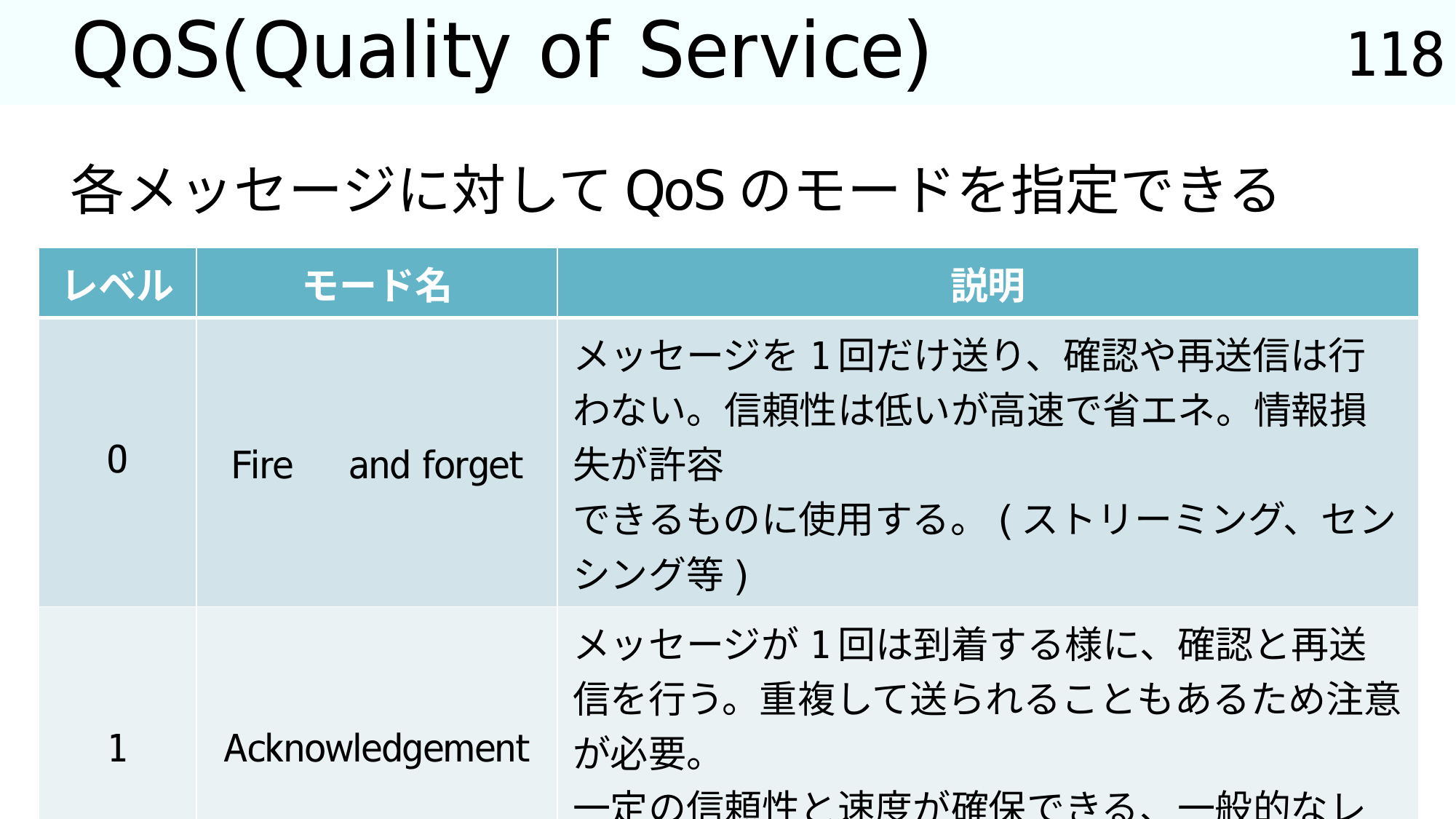

118
# QoS(Quality of Service)
各メッセージに対してQoSのモードを指定できる

| レベル | モード名 | 説明 |
| --- | --- | --- |
| 0 | Fire　and forget | メッセージを1回だけ送り、確認や再送信は行わない。信頼性は低いが高速で省エネ。情報損失が許容 できるものに使用する。(ストリーミング、センシング等) |
| 1 | Acknowledgement | メッセージが1回は到着する様に、確認と再送信を行う。重複して送られることもあるため注意が必要。 一定の信頼性と速度が確保できる、一般的なレベル |
| 2 | Synchronized | メッセージが確実に1回だけ到着するように確認と再送信を行う。信頼性は高いが速度が遅く、リソースの消費も激しい。高精度の制御が必要な場合など。 |